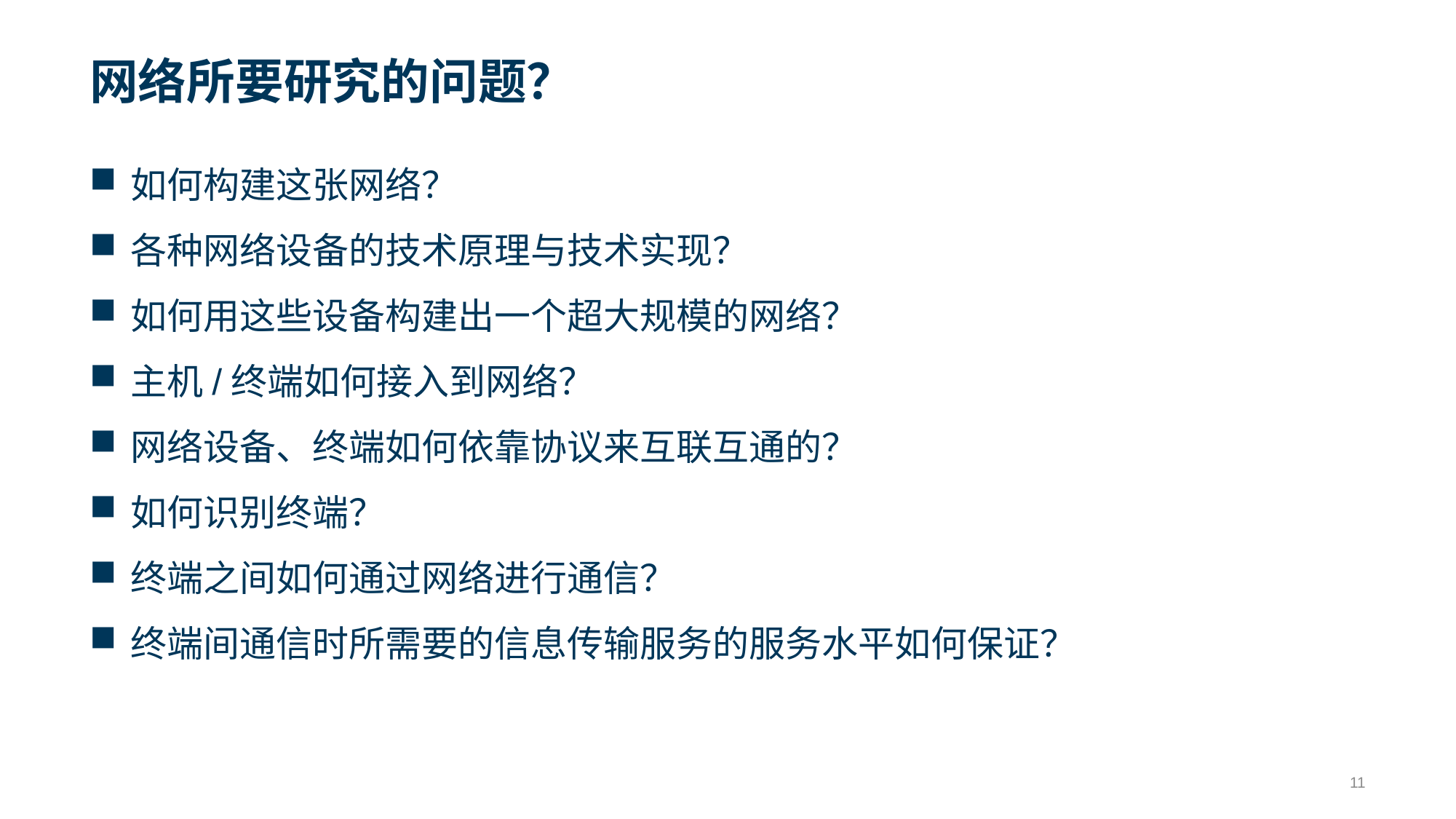

# 网络所要研究的问题？

如何构建这张网络？
各种网络设备的技术原理与技术实现？
如何用这些设备构建出一个超大规模的网络？
主机/终端如何接入到网络？
网络设备、终端如何依靠协议来互联互通的？
如何识别终端？
终端之间如何通过网络进行通信？
终端间通信时所需要的信息传输服务的服务水平如何保证？
11